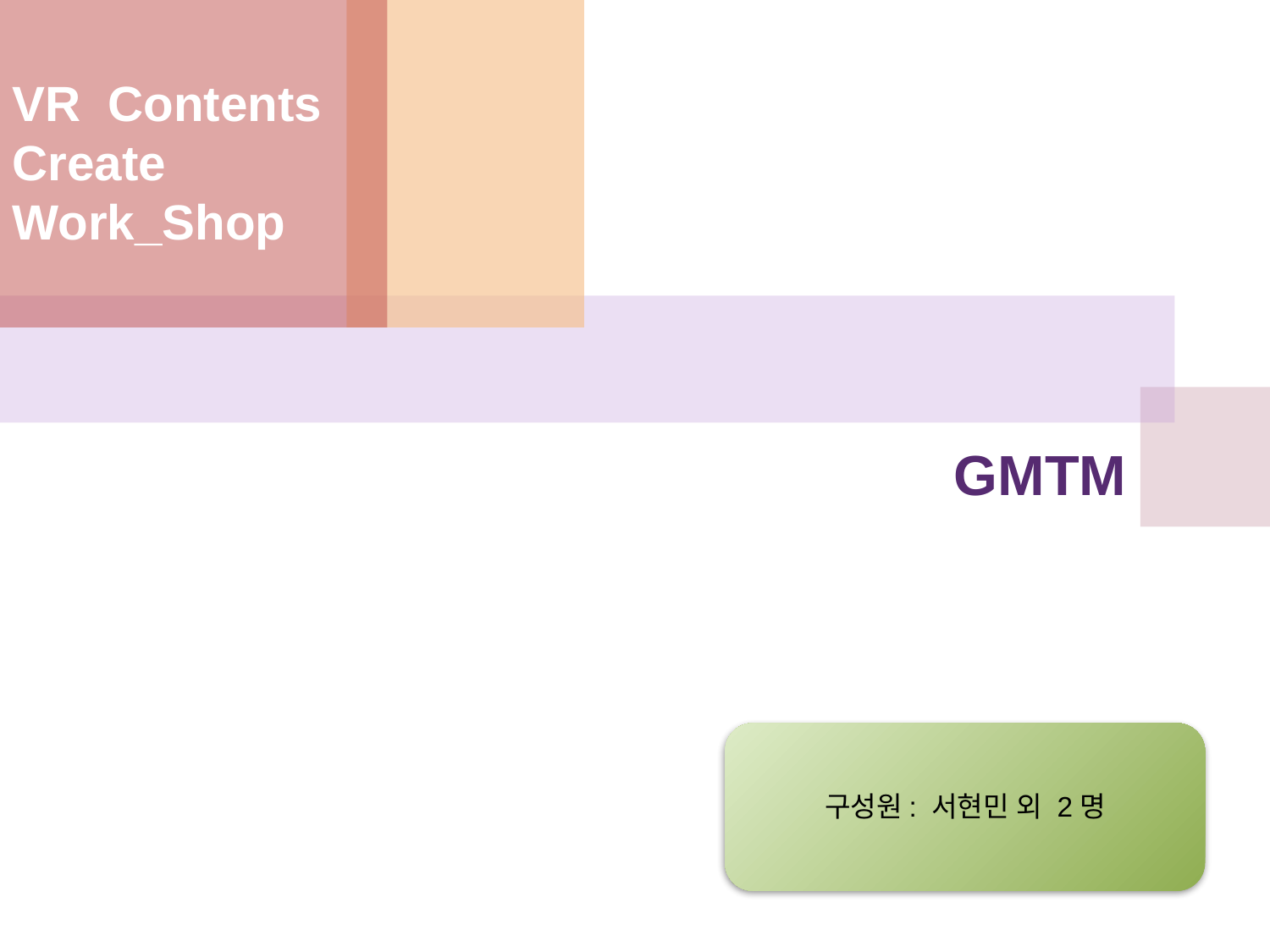

VR  Contents
Create Work_Shop
# GMTM

구성원: 서현민 외 2명